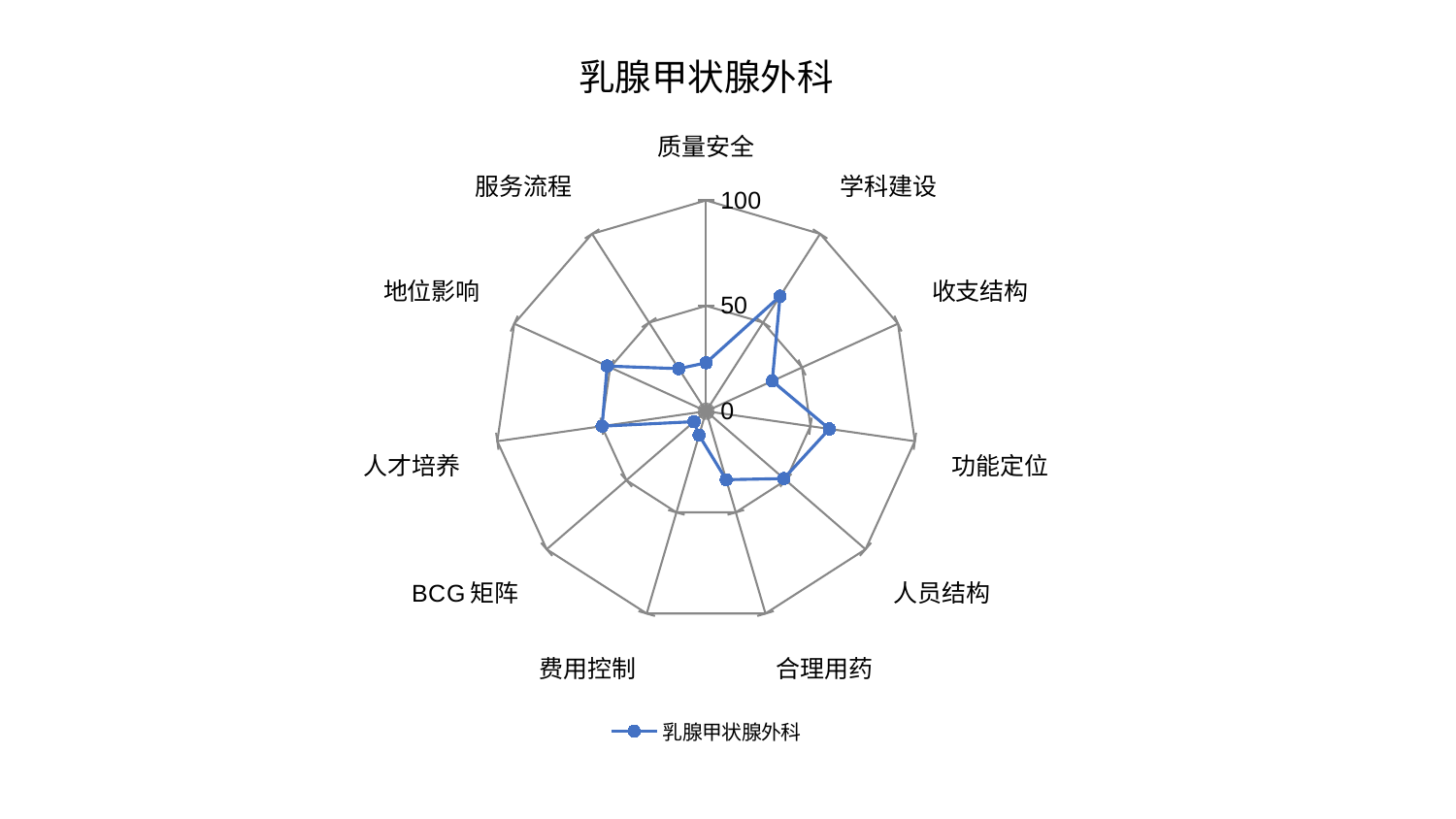

### Chart: 乳腺甲状腺外科

| Category | 乳腺甲状腺外科 |
|---|---|
| 质量安全 | 22.98414462106921 |
| 学科建设 | 64.87429044622988 |
| 收支结构 | 34.48810116649253 |
| 功能定位 | 59.02886956805242 |
| 人员结构 | 48.76344593299093 |
| 合理用药 | 33.862845107806834 |
| 费用控制 | 11.874368663810767 |
| BCG矩阵 | 7.593309092860805 |
| 人才培养 | 49.83725608484132 |
| 地位影响 | 51.58140432343968 |
| 服务流程 | 24.00036979936295 |
170